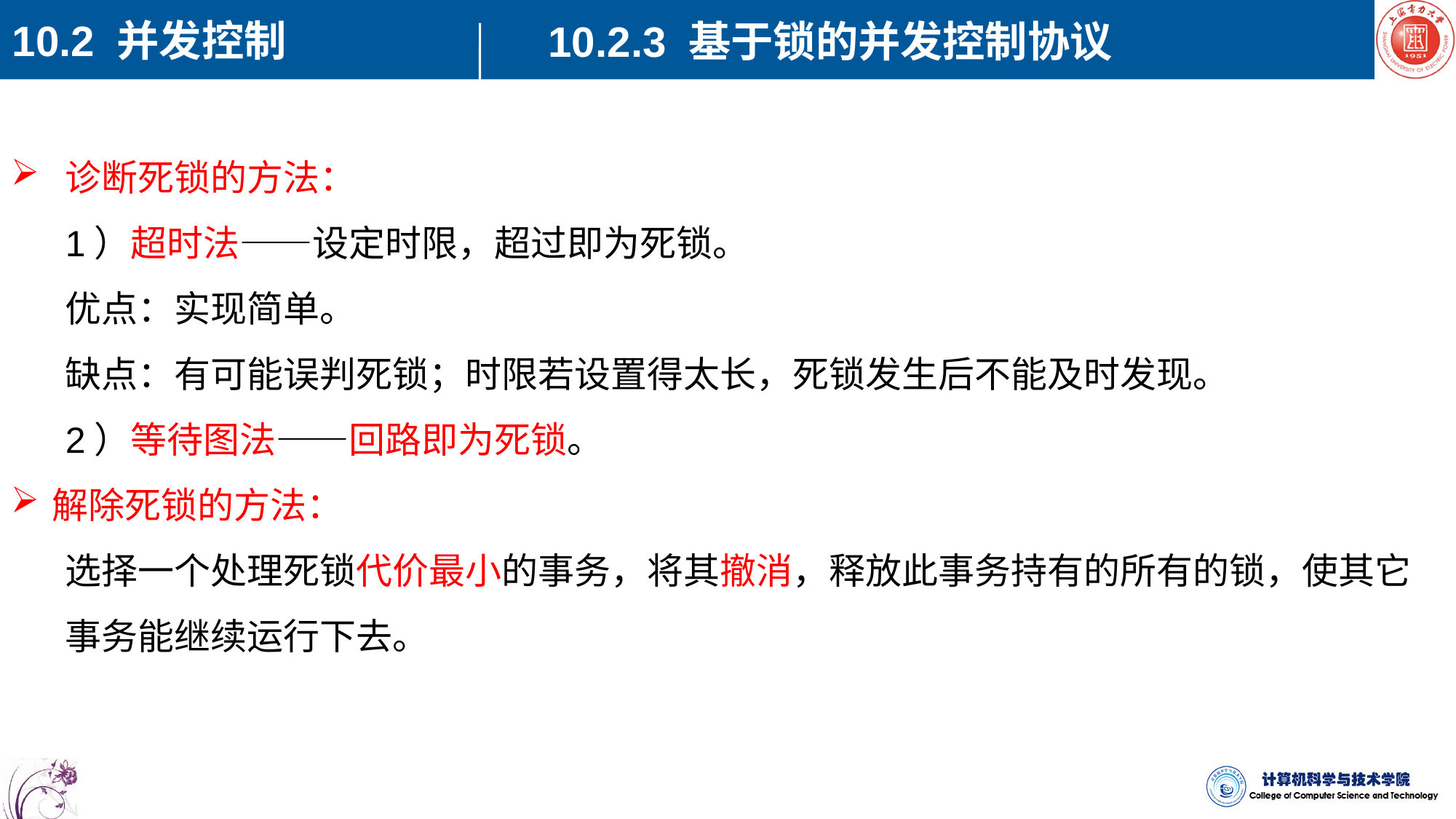

10.2 并发控制
10.2.3 基于锁的并发控制协议
诊断死锁的方法：
1）超时法——设定时限，超过即为死锁。
优点：实现简单。
缺点：有可能误判死锁；时限若设置得太长，死锁发生后不能及时发现。
2）等待图法——回路即为死锁。
解除死锁的方法：
选择一个处理死锁代价最小的事务，将其撤消，释放此事务持有的所有的锁，使其它事务能继续运行下去。